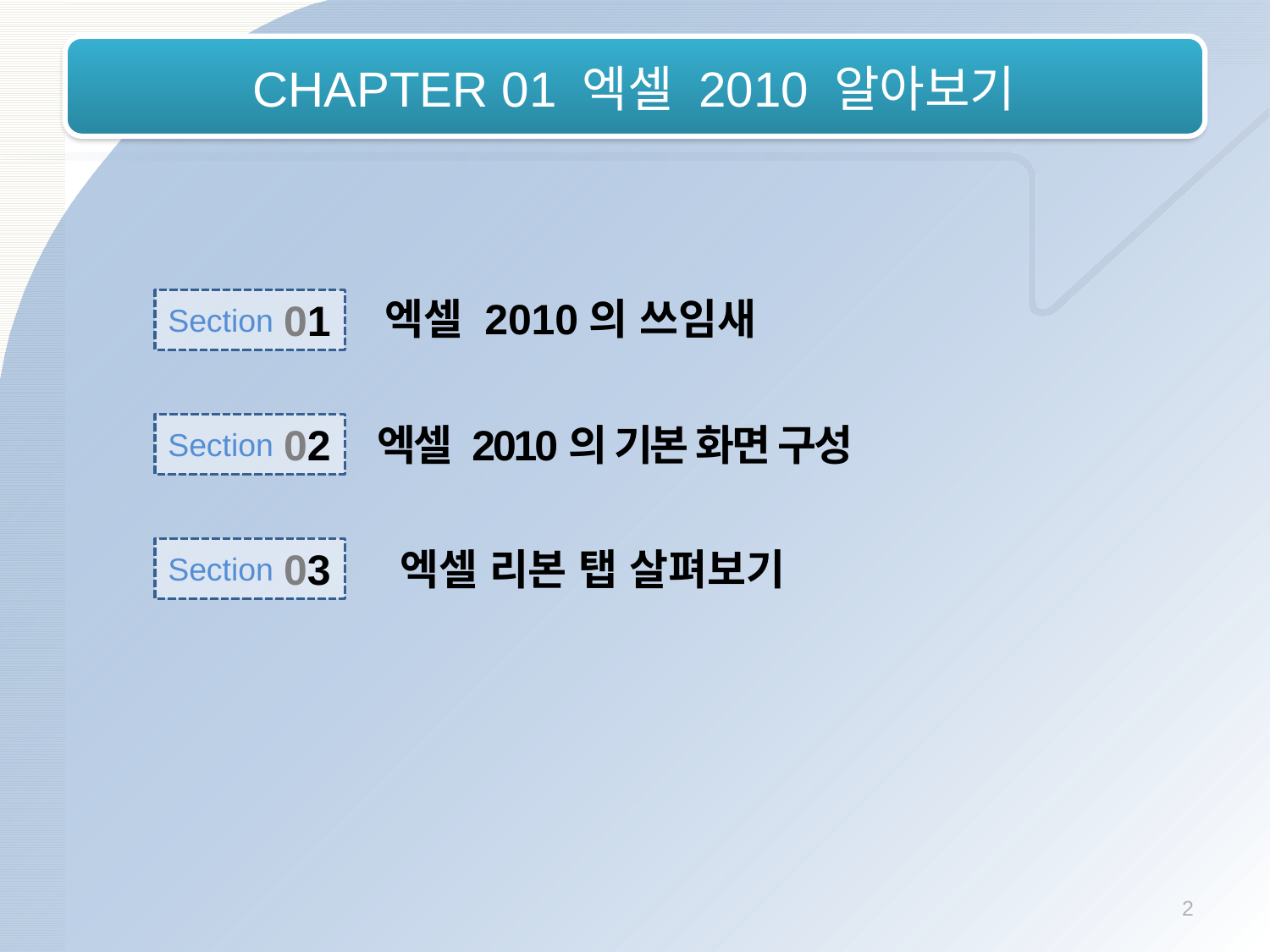

# CHAPTER 01 엑셀 2010 알아보기
엑셀 2010의 쓰임새
01

Section
02

Section
엑셀 2010의 기본 화면 구성
03

Section
엑셀 리본 탭 살펴보기
2